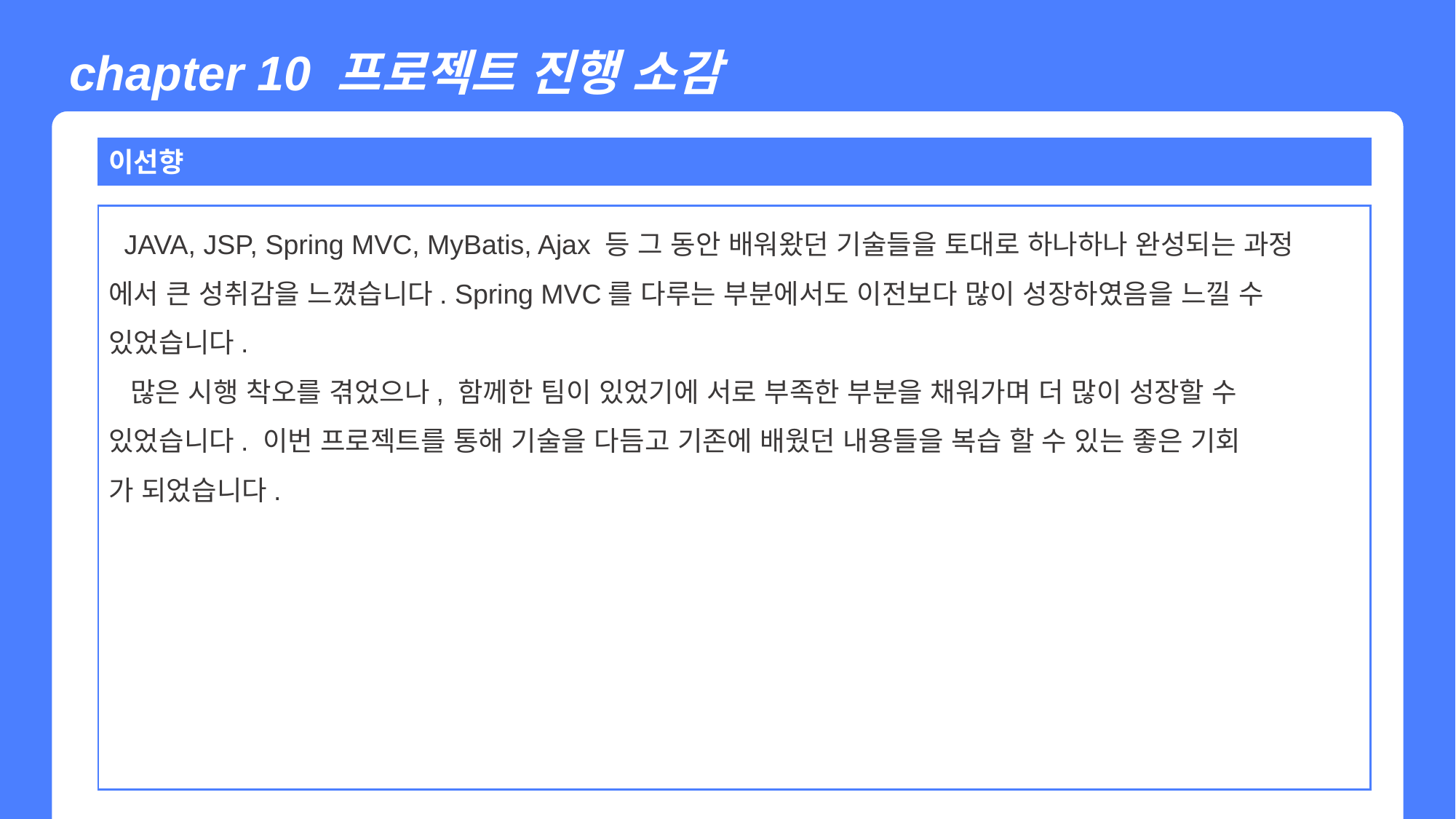

chapter 10 프로젝트 진행 소감
이선향
  JAVA, JSP, Spring MVC, MyBatis, Ajax 등 그 동안 배워왔던 기술들을 토대로 하나하나 완성되는 과정
에서 큰 성취감을 느꼈습니다. Spring MVC를 다루는 부분에서도 이전보다 많이 성장하였음을 느낄 수
있었습니다.
  많은 시행 착오를 겪었으나, 함께한 팀이 있었기에 서로 부족한 부분을 채워가며 더 많이 성장할 수
있었습니다. 이번 프로젝트를 통해 기술을 다듬고 기존에 배웠던 내용들을 복습 할 수 있는 좋은 기회
가 되었습니다.